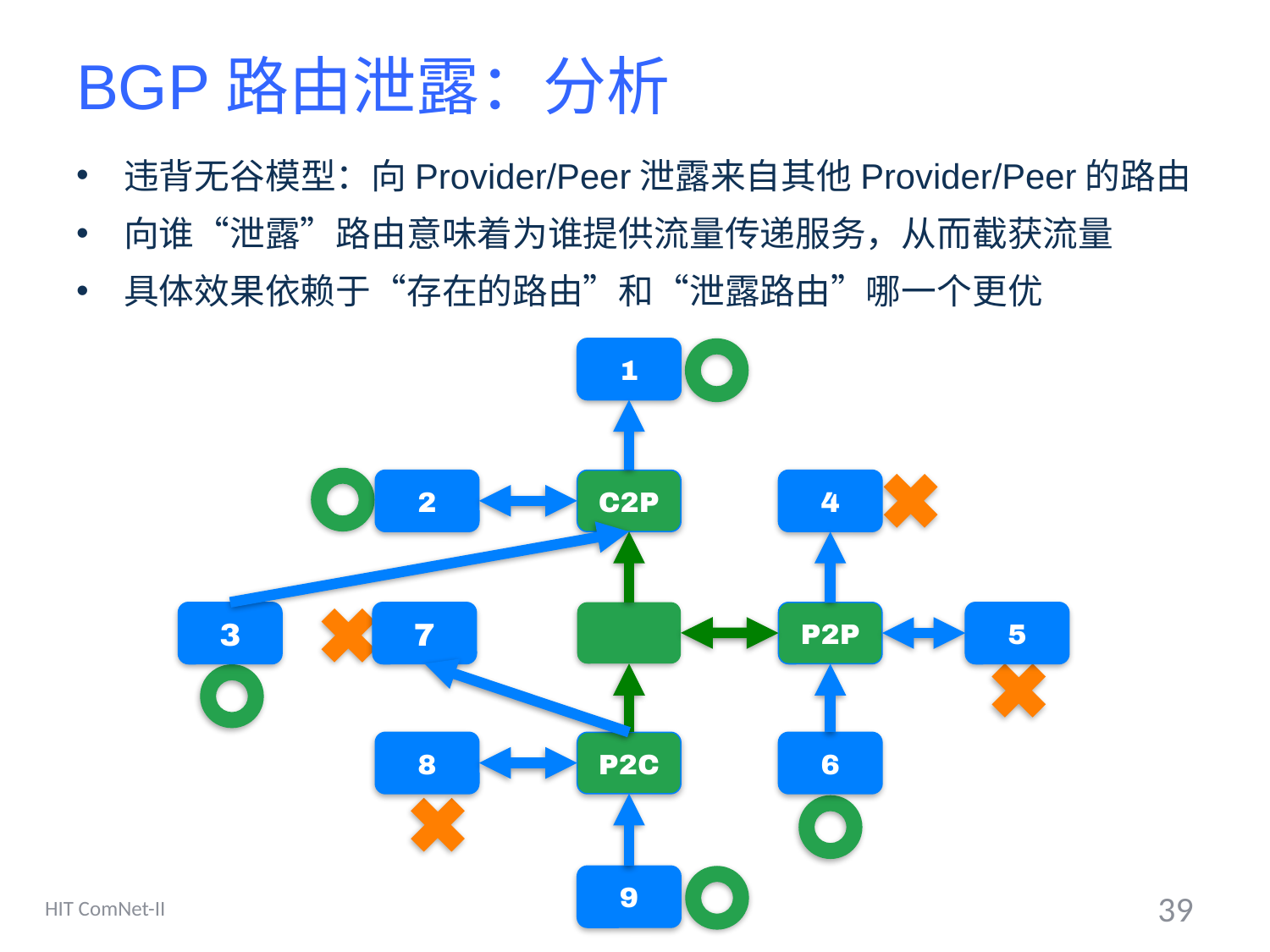

# BGP路由泄露：分析
违背无谷模型：向Provider/Peer泄露来自其他Provider/Peer的路由
向谁“泄露”路由意味着为谁提供流量传递服务，从而截获流量
具体效果依赖于“存在的路由”和“泄露路由”哪一个更优

1
2
C2P
4

3
7
P2P
5
8
P2C
6
9

HIT ComNet-II
39